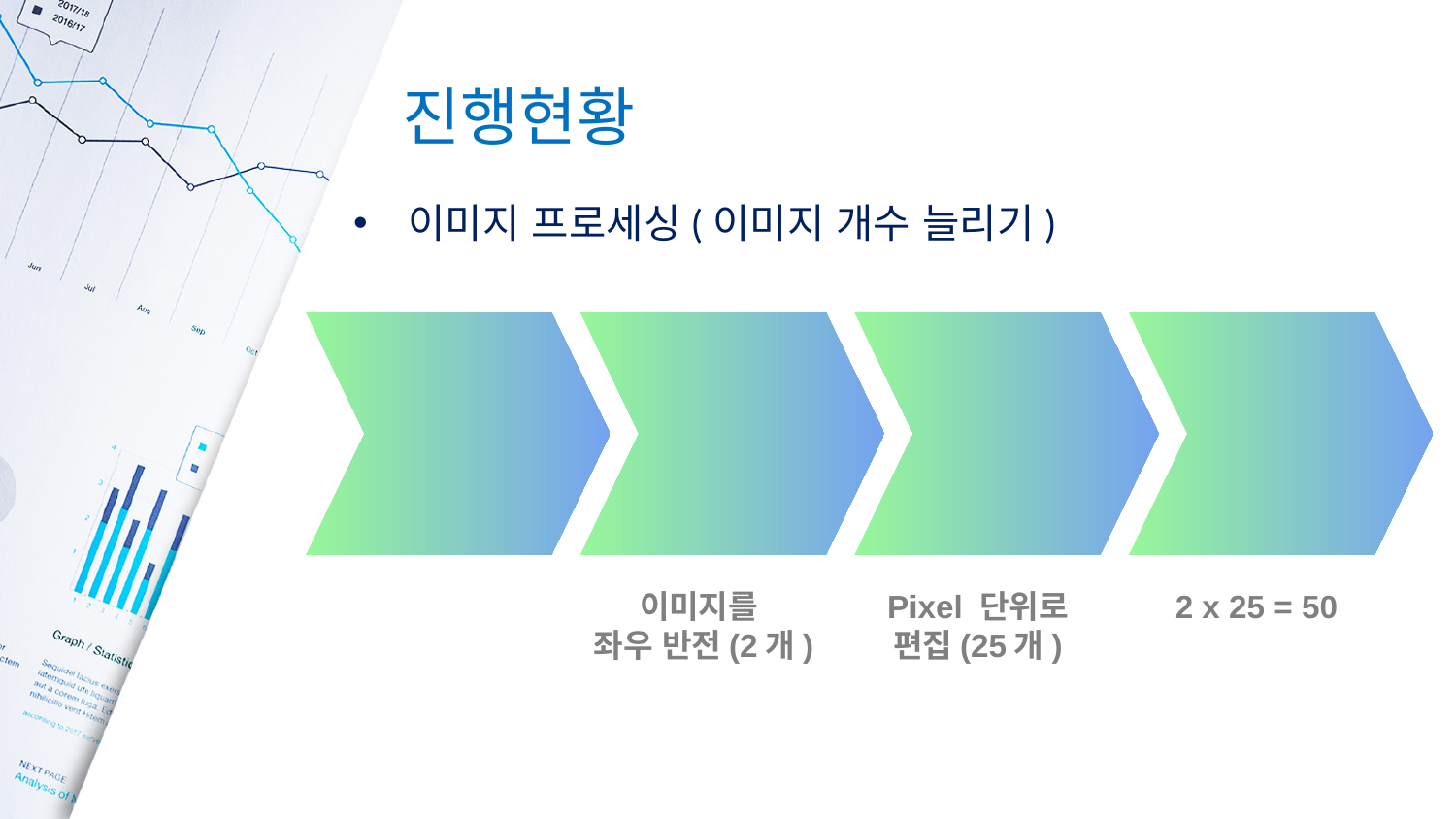

# 진행현황
이미지 프로세싱(이미지 개수 늘리기)

원본
미러링
크로핑
결과
이미지를
좌우 반전(2개)
Pixel 단위로
편집(25개)
2 x 25 = 50